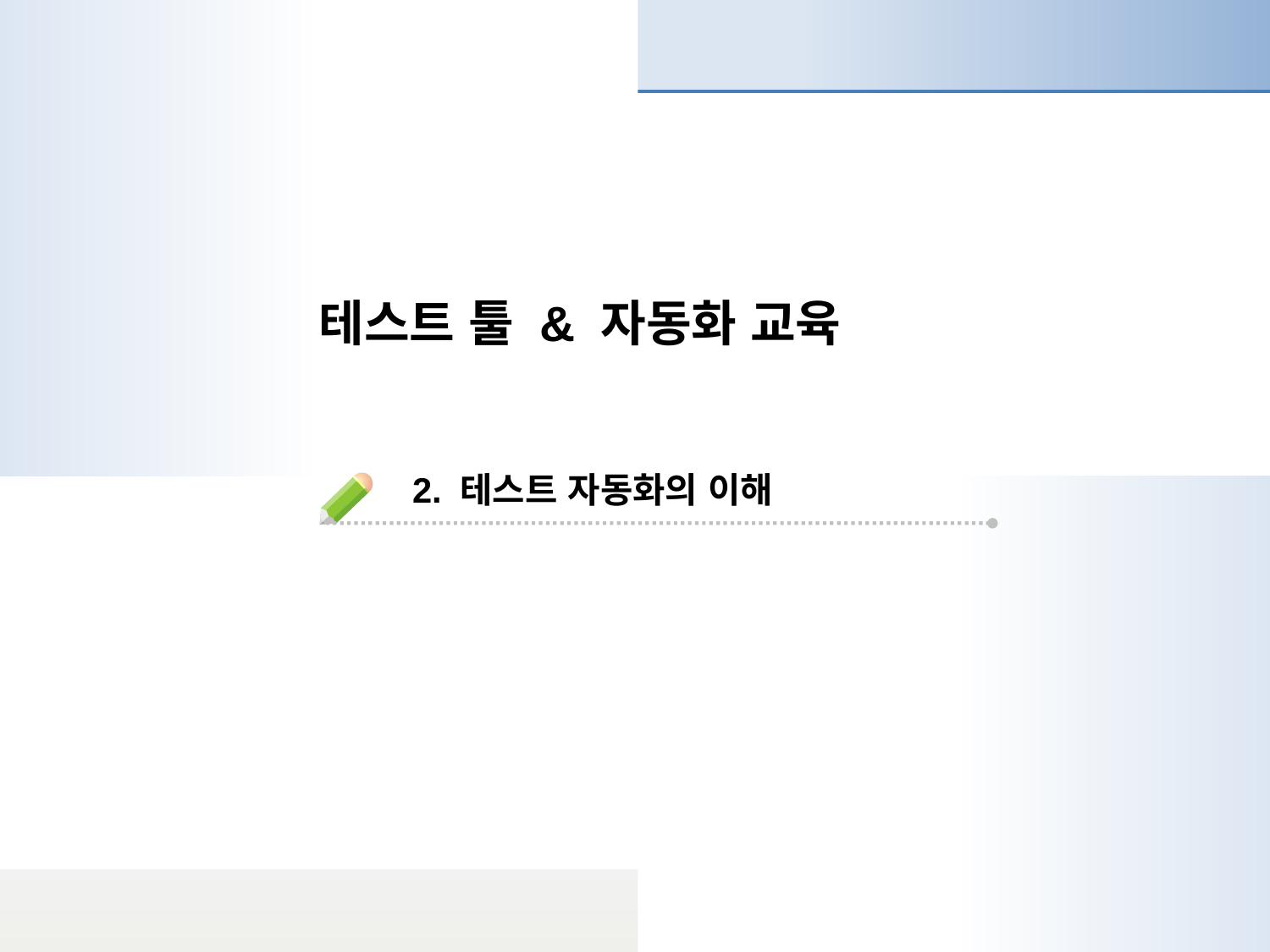

테스트 툴 & 자동화 교육
2. 테스트 자동화의 이해